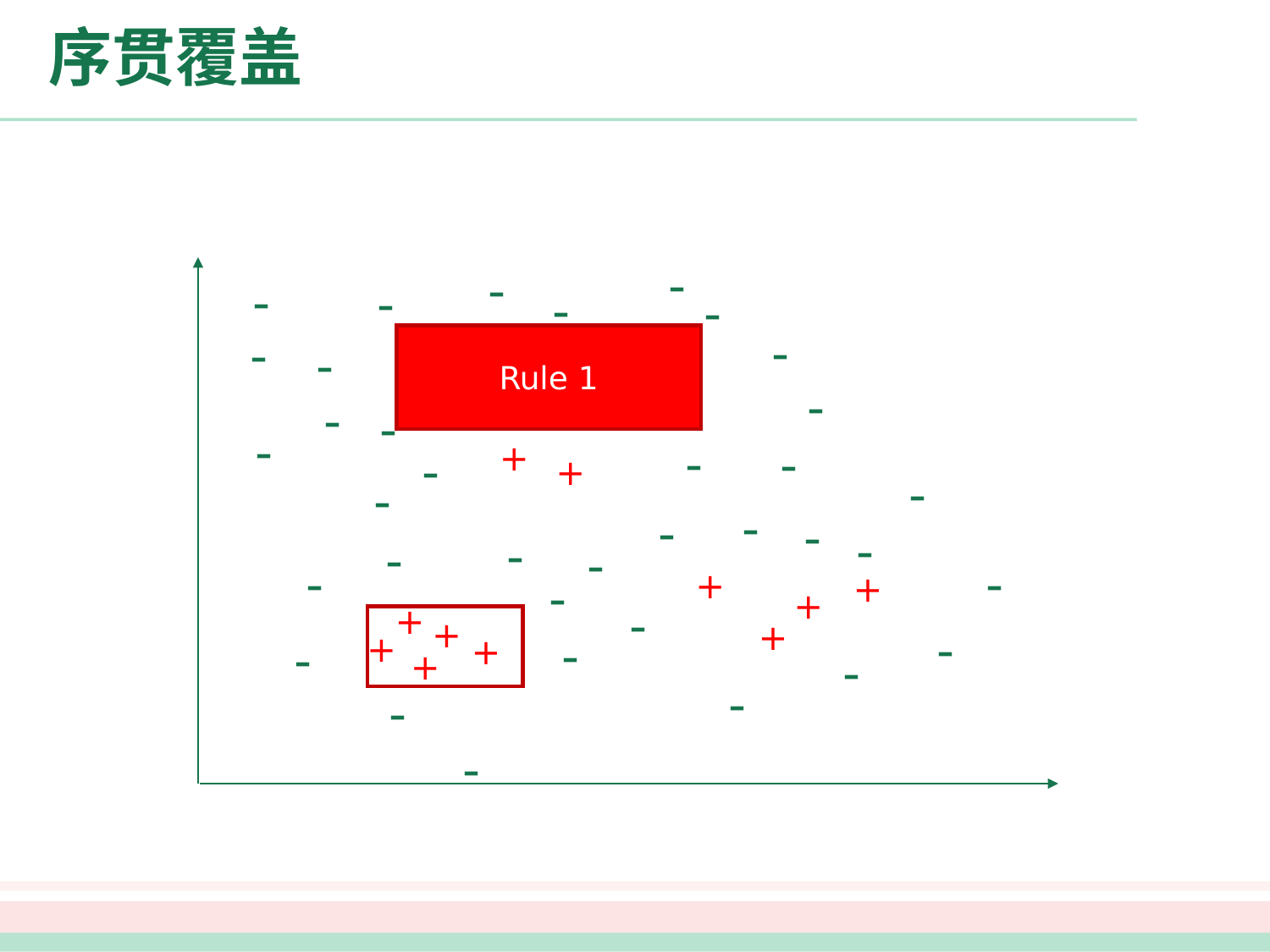

# 序贯覆盖
-
-
-
-
-
-
-
-
-
-
-
-
-
-
-
-
-
-
-
-
-
-
-
-
-
-
-
-
-
-
-
-
-
-
-
Rule 1
+
+
+
+
+
+
+
+
+
+
+

-